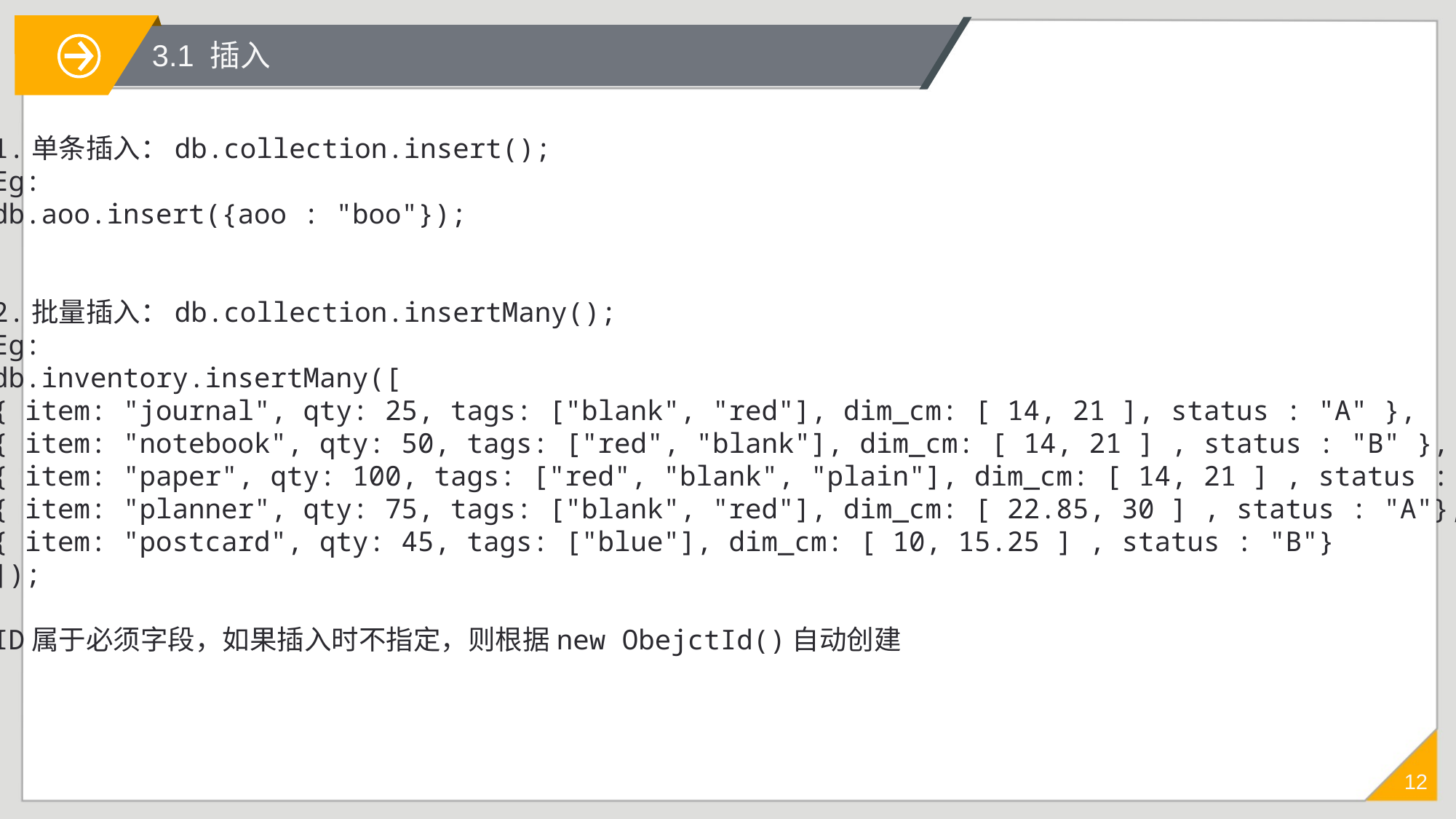

3.1 插入

1.单条插入：db.collection.insert();
Eg:
db.aoo.insert({aoo : "boo"});

2.批量插入：db.collection.insertMany();
Eg:
db.inventory.insertMany([
{ item: "journal", qty: 25, tags: ["blank", "red"], dim_cm: [ 14, 21 ], status : "A" },
{ item: "notebook", qty: 50, tags: ["red", "blank"], dim_cm: [ 14, 21 ] , status : "B" },
{ item: "paper", qty: 100, tags: ["red", "blank", "plain"], dim_cm: [ 14, 21 ] , status : "C"},
{ item: "planner", qty: 75, tags: ["blank", "red"], dim_cm: [ 22.85, 30 ] , status : "A"},
{ item: "postcard", qty: 45, tags: ["blue"], dim_cm: [ 10, 15.25 ] , status : "B"}
]);

ID属于必须字段，如果插入时不指定，则根据new ObejctId()自动创建